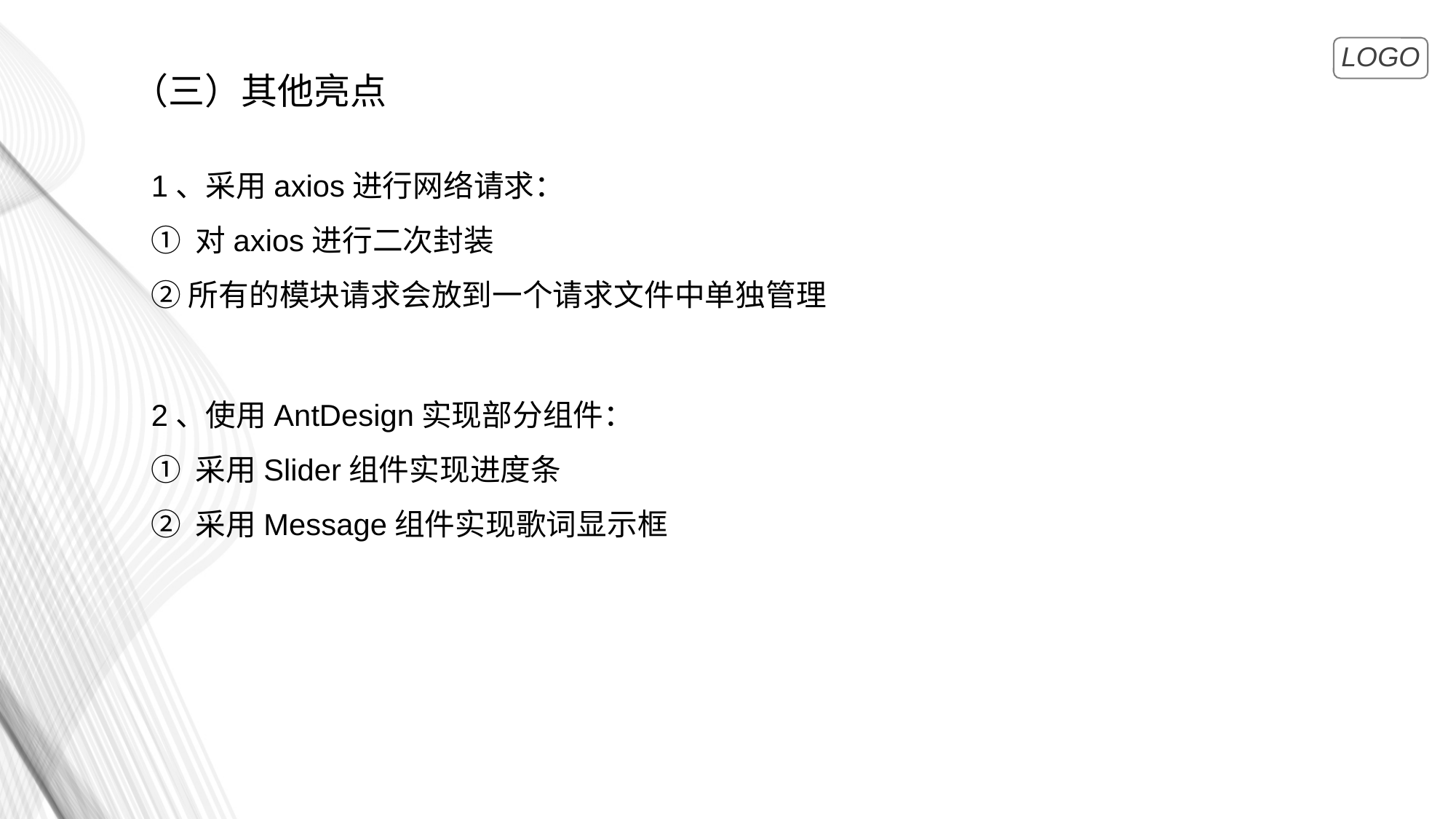

（三）其他亮点
1、采用axios进行网络请求：
① 对axios进行二次封装
② 所有的模块请求会放到一个请求文件中单独管理
2、使用AntDesign实现部分组件：
① 采用Slider组件实现进度条
② 采用Message组件实现歌词显示框